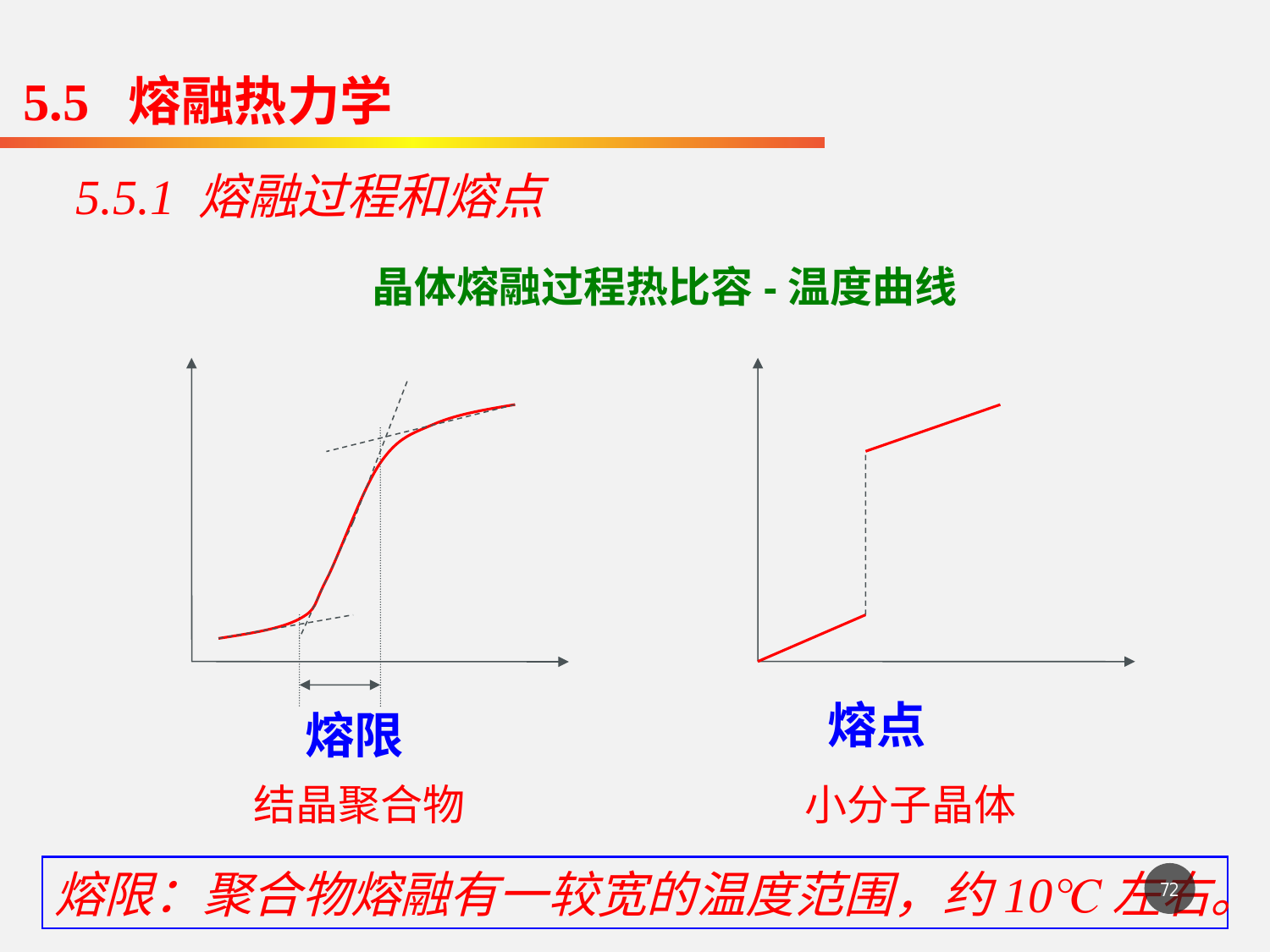

5.5  熔融热力学
5.5.1 熔融过程和熔点
晶体熔融过程热比容-温度曲线

熔点
熔限
结晶聚合物
小分子晶体
熔限：聚合物熔融有一较宽的温度范围，约10℃左右。
72